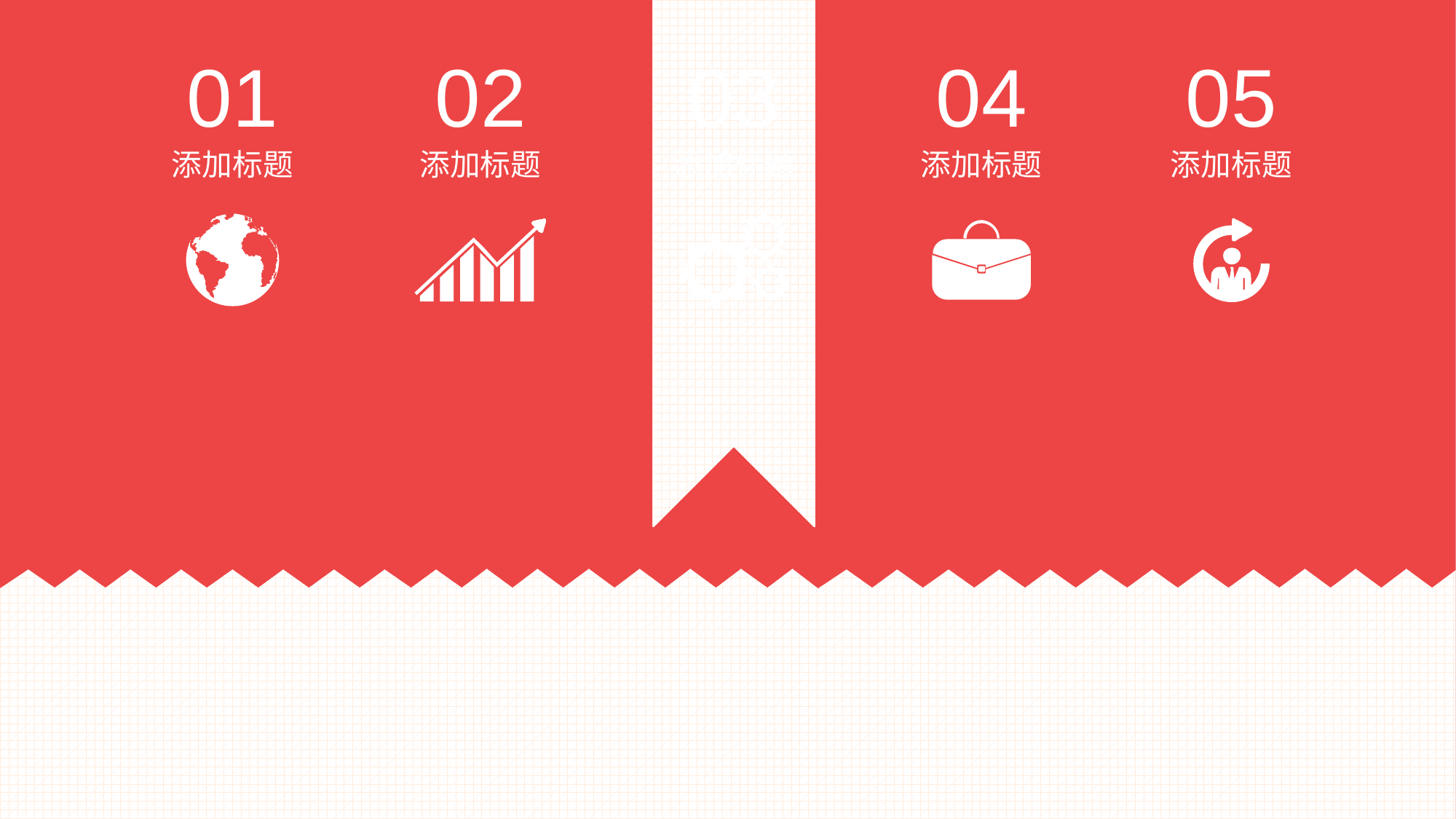

01
添加标题
02
添加标题
03
添加标题
04
添加标题
05
添加标题